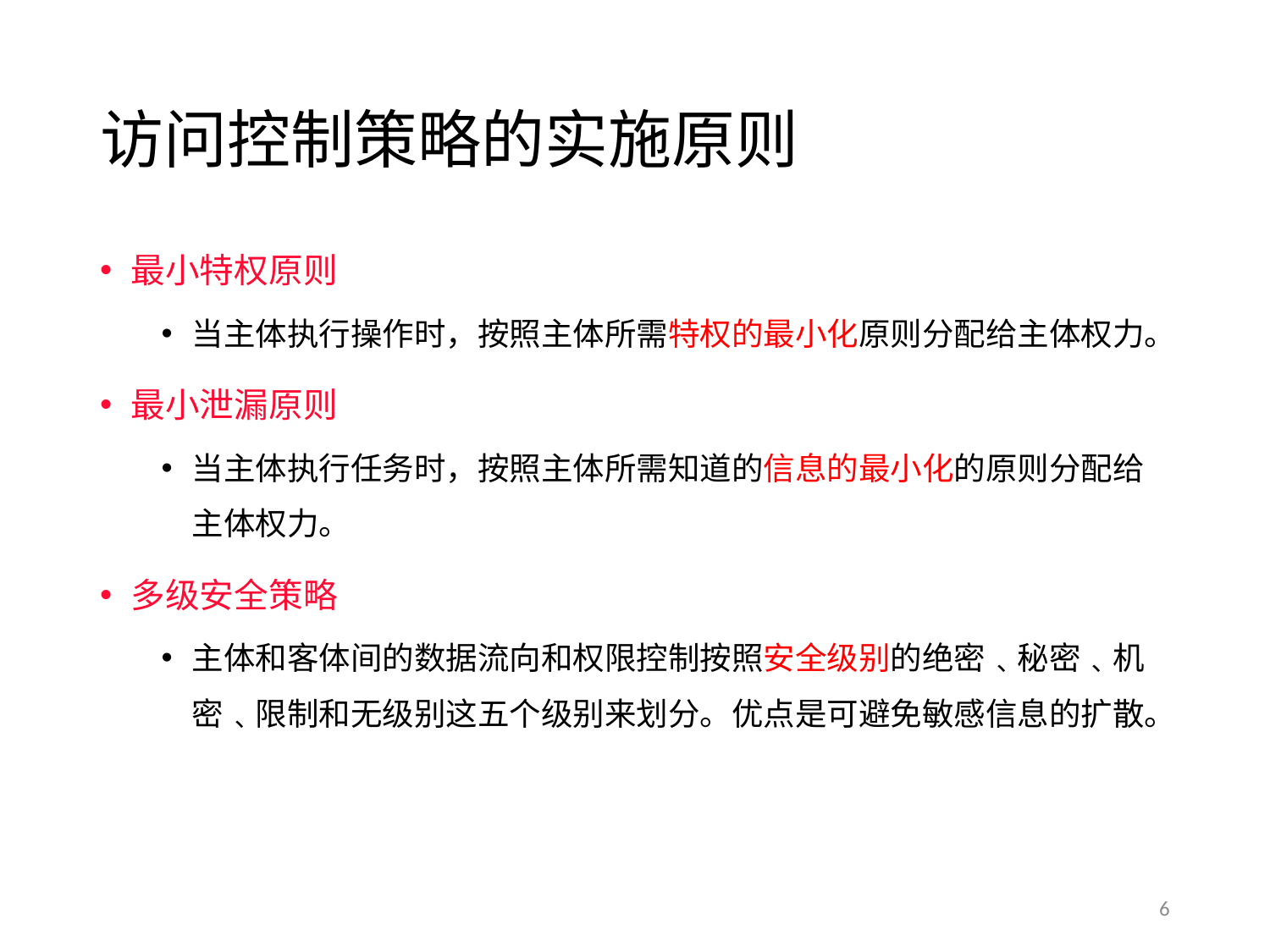

# 访问控制策略的实施原则
最小特权原则
当主体执行操作时，按照主体所需特权的最小化原则分配给主体权力。
最小泄漏原则
当主体执行任务时，按照主体所需知道的信息的最小化的原则分配给主体权力。
多级安全策略
主体和客体间的数据流向和权限控制按照安全级别的绝密﹑秘密﹑机密﹑限制和无级别这五个级别来划分。优点是可避免敏感信息的扩散。
6